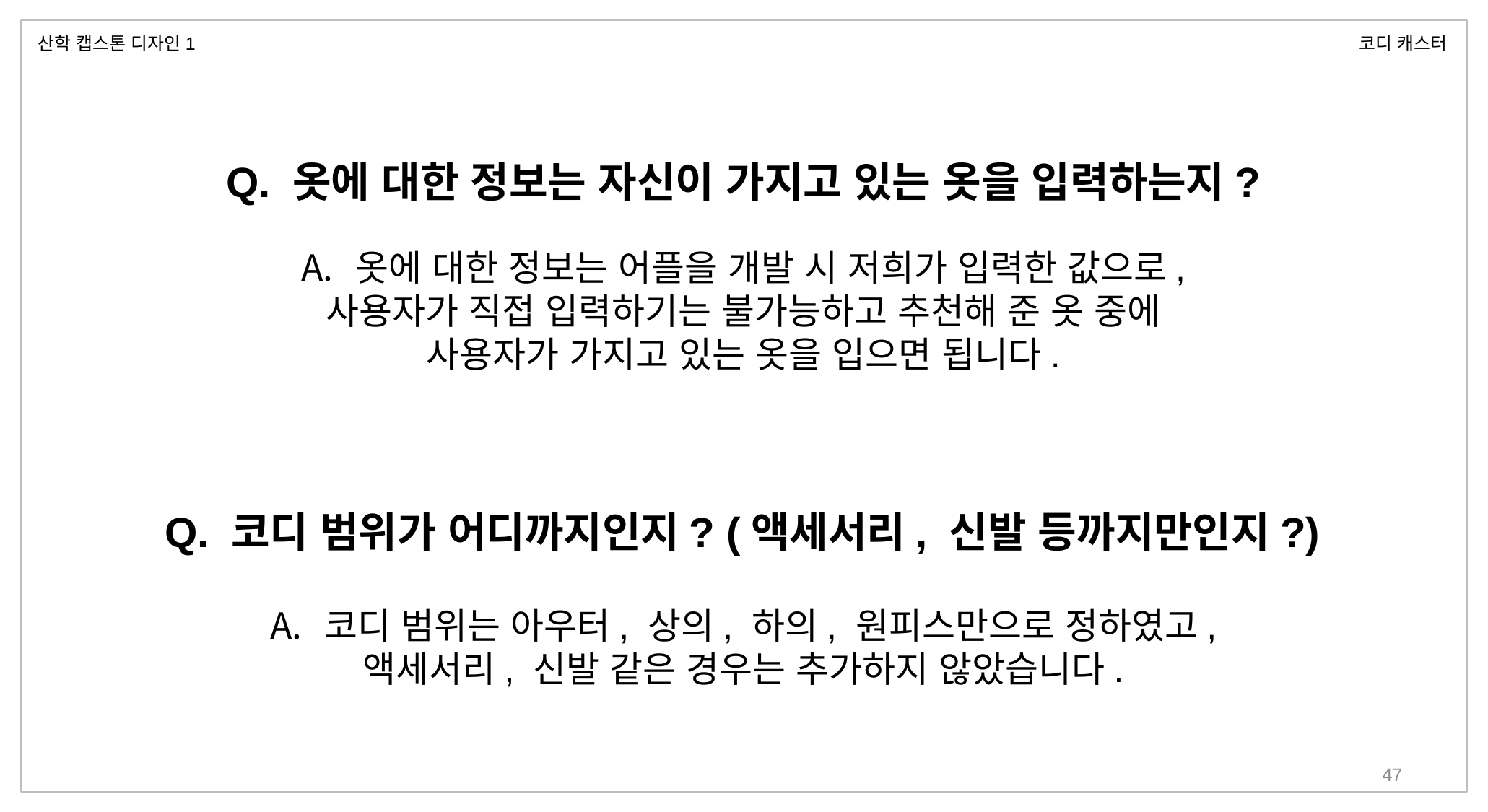

산학 캡스톤 디자인1
코디 캐스터
Q. 옷에 대한 정보는 자신이 가지고 있는 옷을 입력하는지?
옷에 대한 정보는 어플을 개발 시 저희가 입력한 값으로,
사용자가 직접 입력하기는 불가능하고 추천해 준 옷 중에
사용자가 가지고 있는 옷을 입으면 됩니다.
Q. 코디 범위가 어디까지인지? (액세서리, 신발 등까지만인지?)
코디 범위는 아우터, 상의, 하의, 원피스만으로 정하였고,
액세서리, 신발 같은 경우는 추가하지 않았습니다.
47